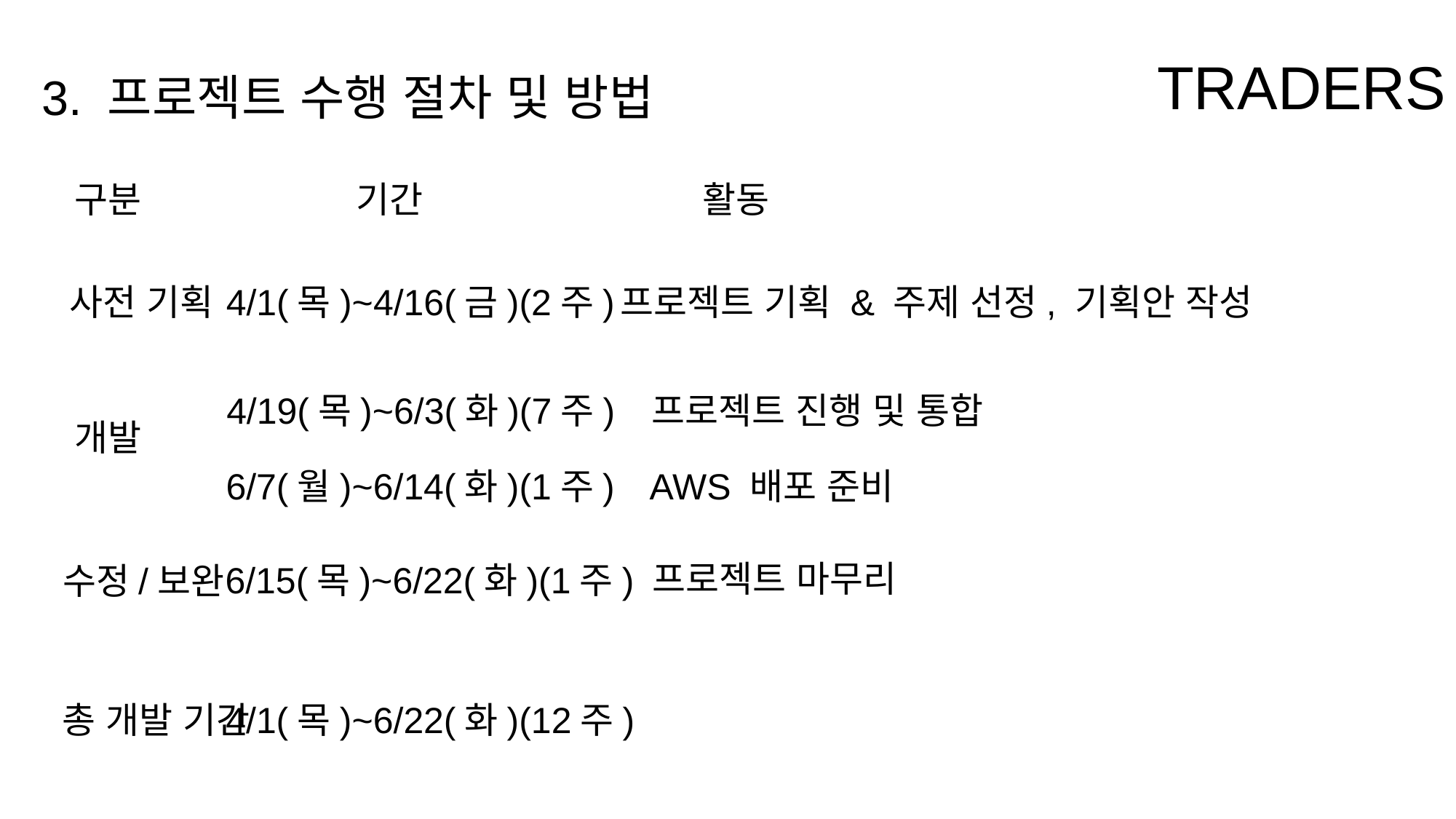

TRADERS
3. 프로젝트 수행 절차 및 방법
구분
기간
활동
프로젝트 기획 & 주제 선정, 기획안 작성
4/1(목)~4/16(금)(2주)
사전 기획
프로젝트 진행 및 통합
4/19(목)~6/3(화)(7주)
개발
AWS 배포 준비
6/7(월)~6/14(화)(1주)
프로젝트 마무리
6/15(목)~6/22(화)(1주)
수정/보완
총 개발 기간
4/1(목)~6/22(화)(12주)